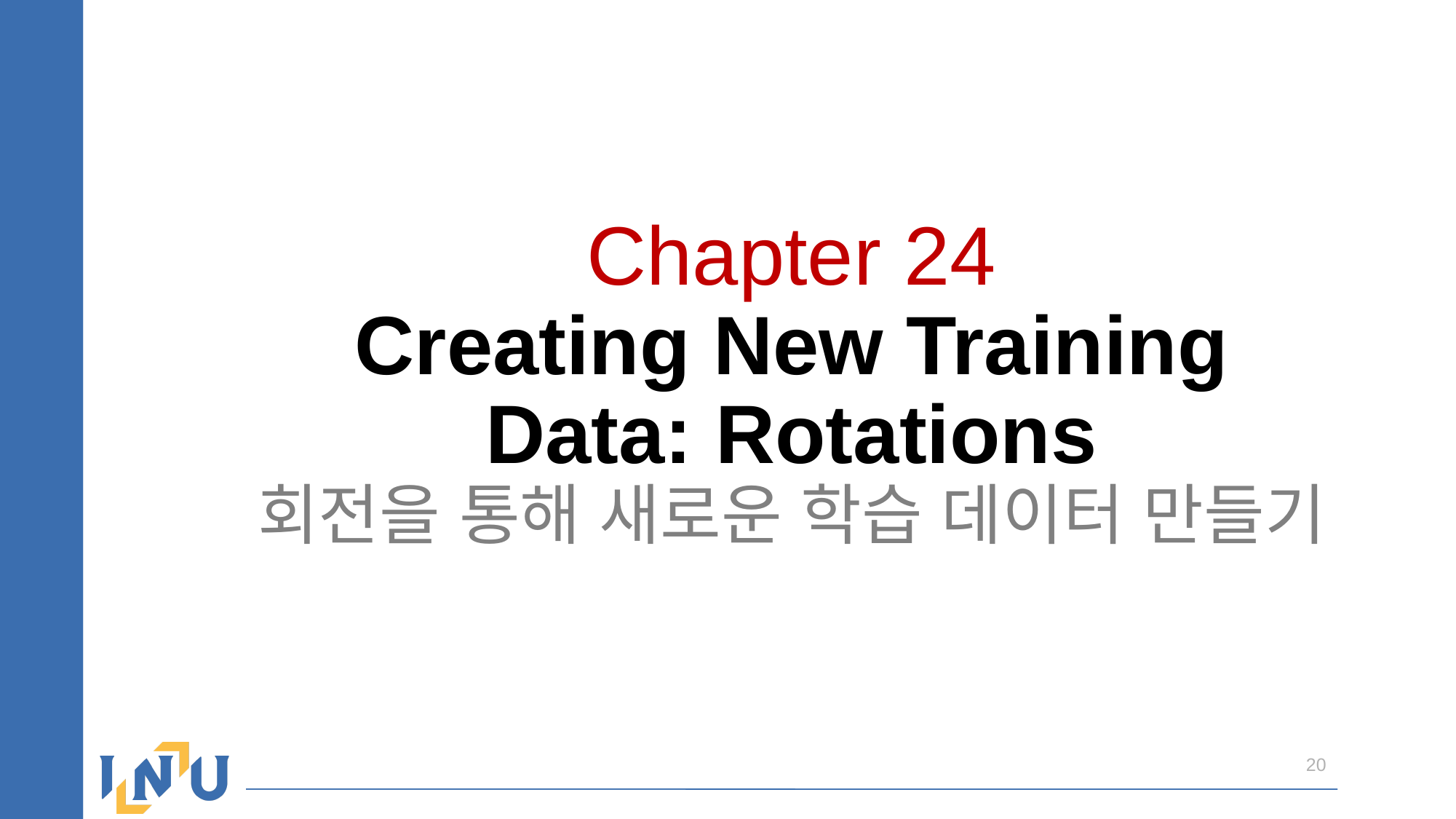

# Chapter 24 Creating New Training Data: Rotations 회전을 통해 새로운 학습 데이터 만들기
20